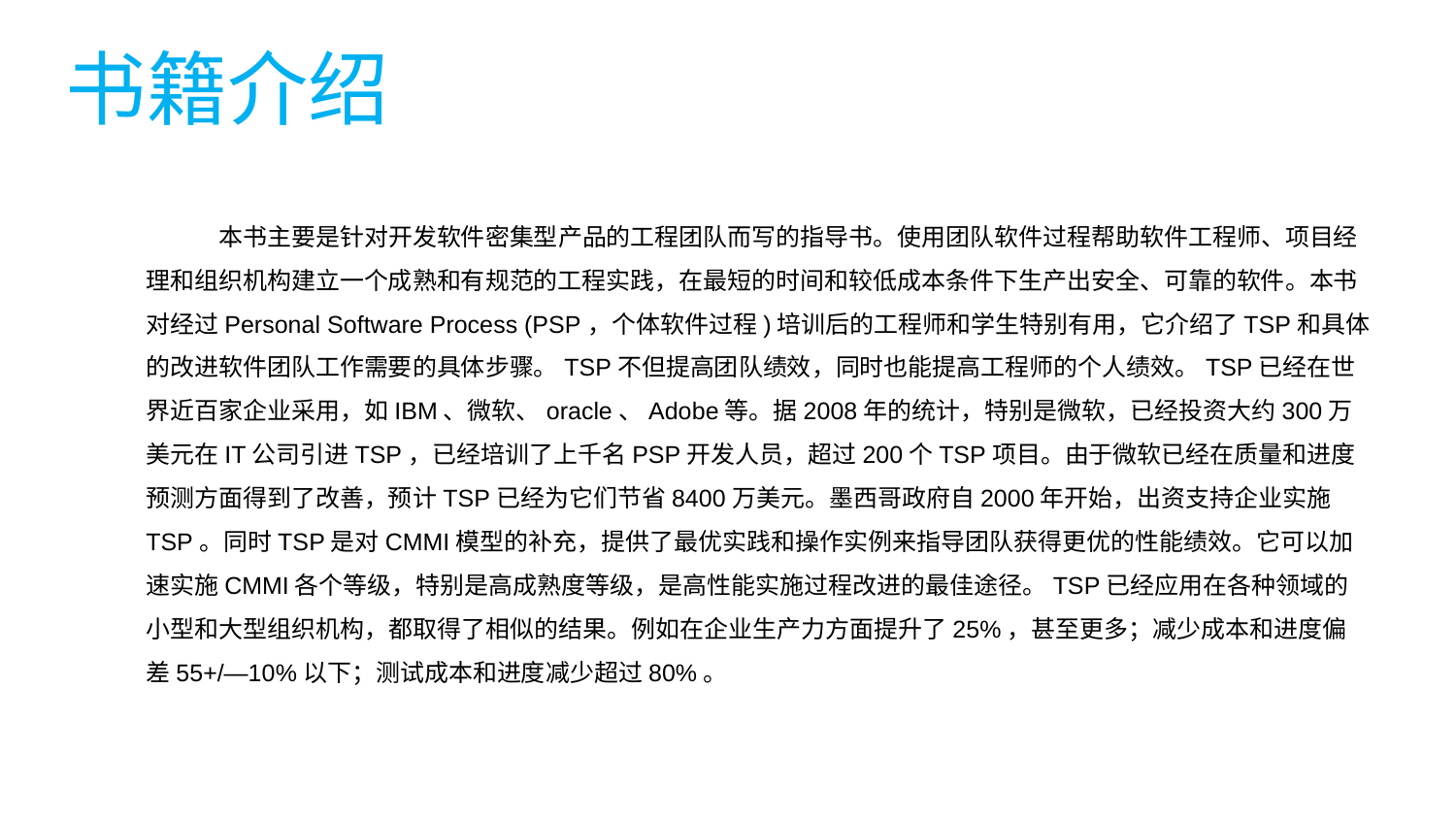

书籍介绍
本书主要是针对开发软件密集型产品的工程团队而写的指导书。使用团队软件过程帮助软件工程师、项目经理和组织机构建立一个成熟和有规范的工程实践，在最短的时间和较低成本条件下生产出安全、可靠的软件。本书对经过Personal Software Process (PSP，个体软件过程)培训后的工程师和学生特别有用，它介绍了TSP和具体的改进软件团队工作需要的具体步骤。TSP不但提高团队绩效，同时也能提高工程师的个人绩效。TSP已经在世界近百家企业采用，如IBM、微软、oracle、Adobe等。据2008年的统计，特别是微软，已经投资大约300万美元在IT公司引进TSP，已经培训了上千名PSP开发人员，超过200个TSP项目。由于微软已经在质量和进度预测方面得到了改善，预计TSP已经为它们节省8400万美元。墨西哥政府自2000年开始，出资支持企业实施TSP。同时TSP是对CMMI模型的补充，提供了最优实践和操作实例来指导团队获得更优的性能绩效。它可以加速实施CMMI各个等级，特别是高成熟度等级，是高性能实施过程改进的最佳途径。TSP已经应用在各种领域的小型和大型组织机构，都取得了相似的结果。例如在企业生产力方面提升了25%，甚至更多；减少成本和进度偏差55+/—10%以下；测试成本和进度减少超过80%。